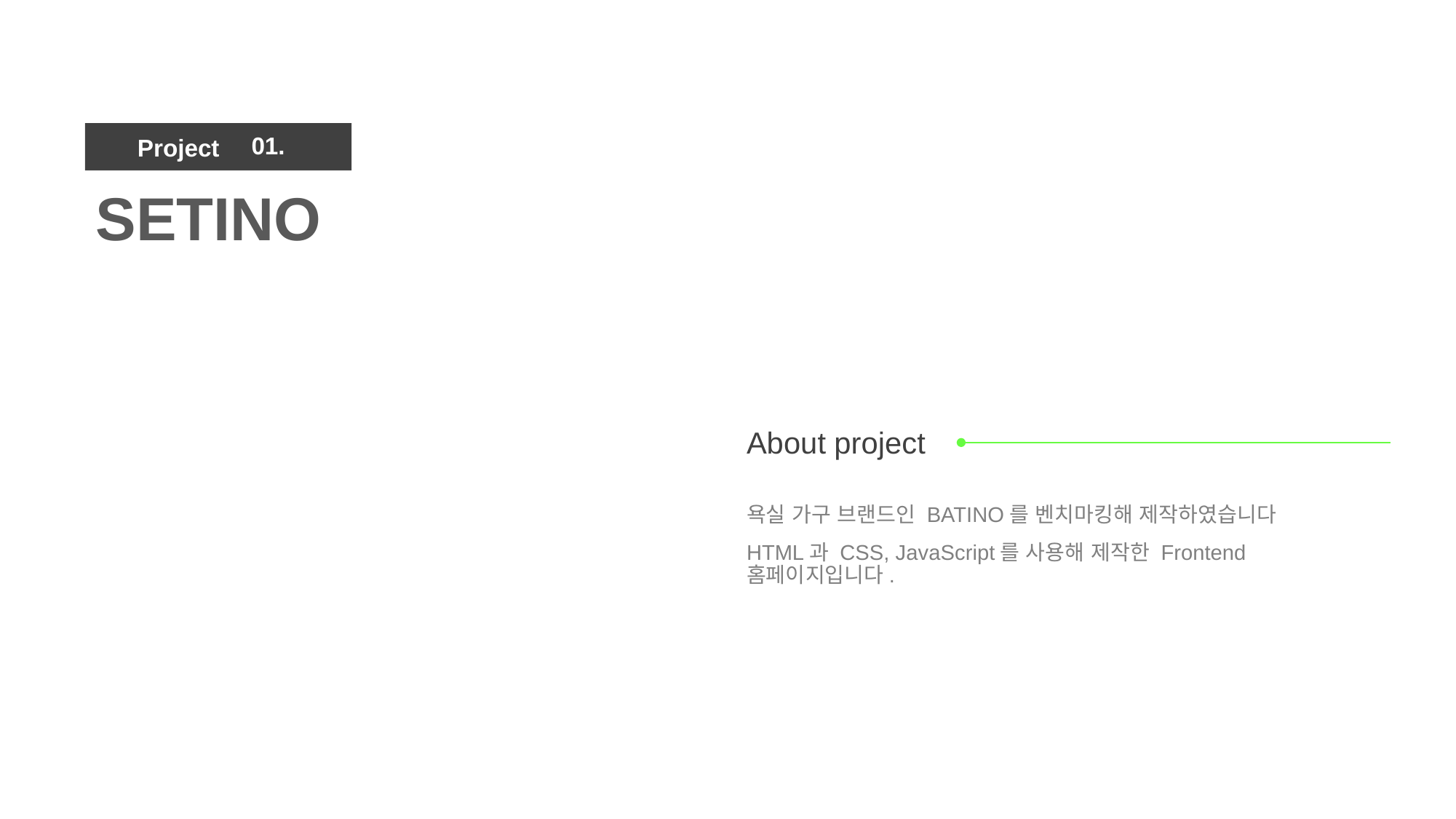

01.
SETINO
욕실 가구 브랜드인 BATINO를 벤치마킹해 제작하였습니다
HTML과 CSS, JavaScript를 사용해 제작한 Frontend 홈페이지입니다.